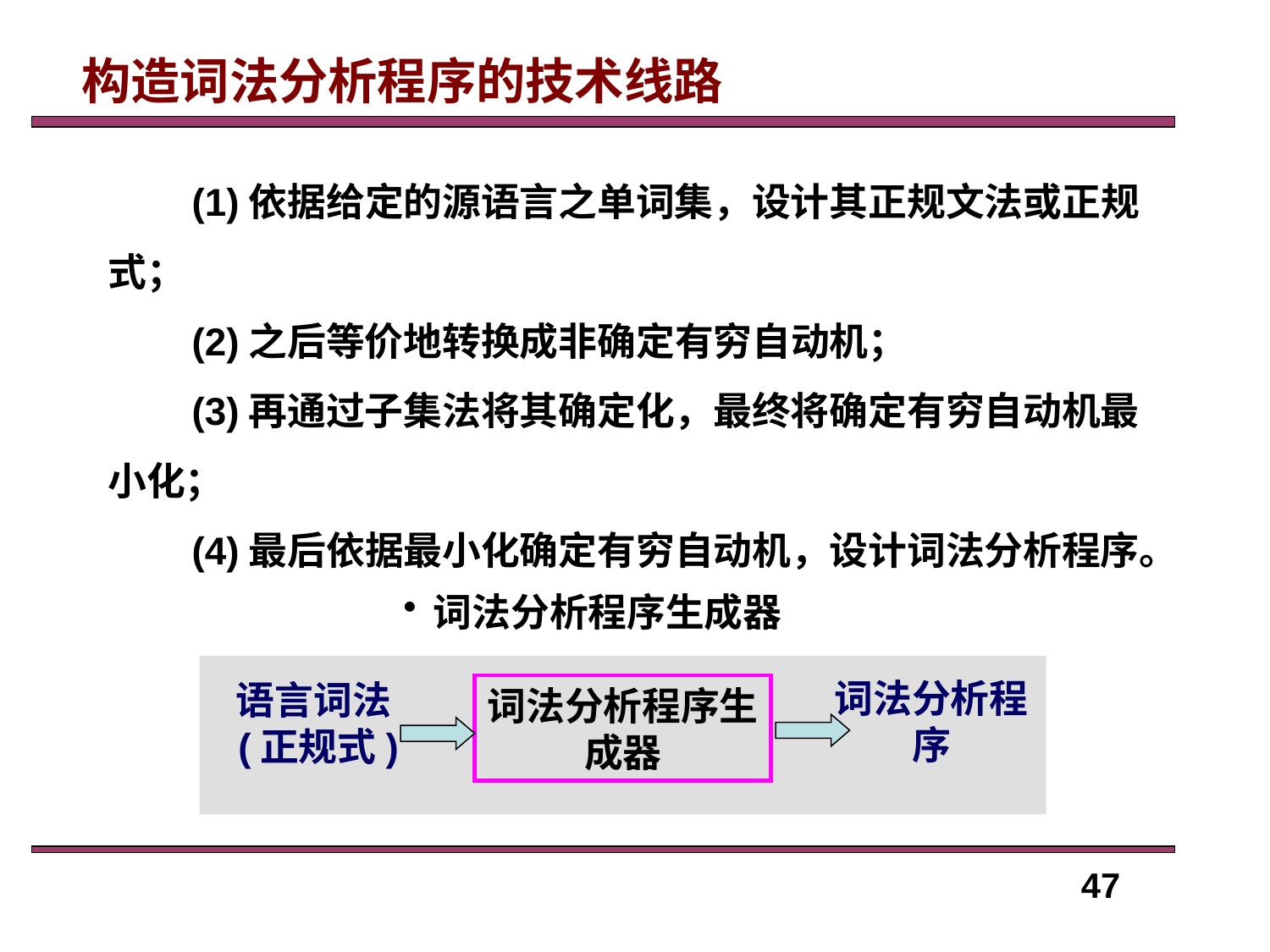

构造词法分析程序的技术线路

(1)依据给定的源语言之单词集，设计其正规文法或正规式；
(2)之后等价地转换成非确定有穷自动机；
(3)再通过子集法将其确定化，最终将确定有穷自动机最小化；
(4)最后依据最小化确定有穷自动机，设计词法分析程序。
词法分析程序生成器

词法分析程序
语言词法(正规式)
词法分析程序生成器

47